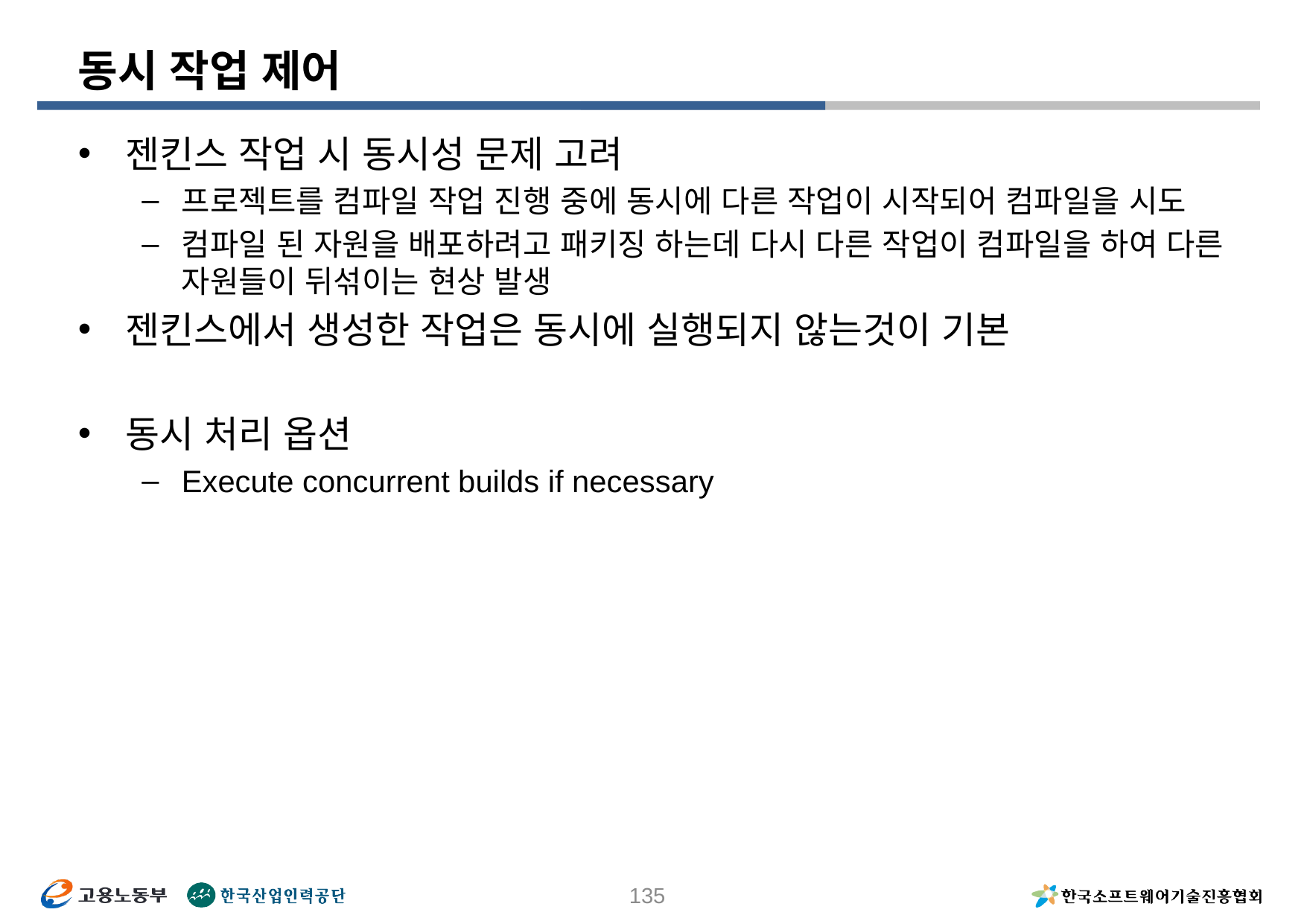

# 동시 작업 제어
젠킨스 작업 시 동시성 문제 고려
프로젝트를 컴파일 작업 진행 중에 동시에 다른 작업이 시작되어 컴파일을 시도
컴파일 된 자원을 배포하려고 패키징 하는데 다시 다른 작업이 컴파일을 하여 다른 자원들이 뒤섞이는 현상 발생
젠킨스에서 생성한 작업은 동시에 실행되지 않는것이 기본

동시 처리 옵션
Execute concurrent builds if necessary
135